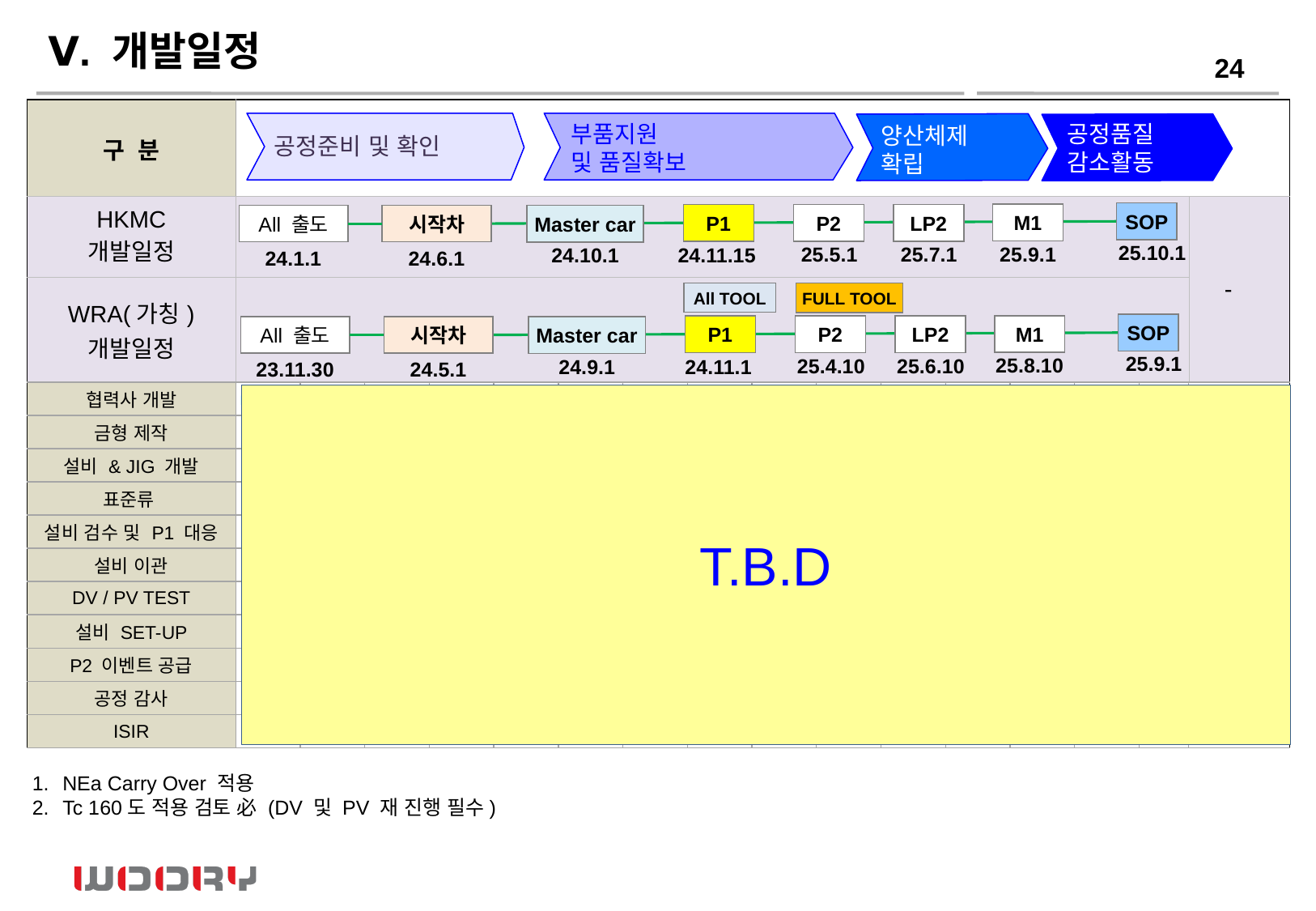

Ⅴ. 개발일정
| 구 분 |  |  |  |  |  |  |  |  |  |  |  |  |  |  |  |  |
| --- | --- | --- | --- | --- | --- | --- | --- | --- | --- | --- | --- | --- | --- | --- | --- | --- |
| HKMC 개발일정 |  |  |  |  |  |  |  |  |  |  |  |  |  |  |  | - |
| WRA(가칭) 개발일정 |  |  |  |  |  |  |  |  |  |  |  |  |  |  |  |  |
| 협력사 개발 |  |  |  |  |  |  |  |  |  |  |  |  |  |  |  | WRK |
| 금형 제작 |  |  |  |  |  |  |  |  |  |  |  |  |  |  |  |  |
| 설비 & JIG 개발 |  |  |  |  |  |  |  |  |  |  |  |  |  |  |  |  |
| 표준류 |  |  |  |  |  |  |  |  |  |  |  |  |  |  |  |  |
| 설비 검수 및 P1 대응 |  |  |  |  |  |  |  |  |  |  |  |  |  |  |  |  |
| 설비 이관 |  |  |  |  |  |  |  |  |  |  |  |  |  |  |  |  |
| DV / PV TEST |  |  |  |  |  |  |  |  |  |  |  |  |  |  |  |  |
| 설비 SET-UP |  |  |  |  |  |  |  |  |  |  |  |  |  |  |  | WRA |
| P2 이벤트 공급 |  |  |  |  |  |  |  |  |  |  |  |  |  |  |  |  |
| 공정 감사 |  |  |  |  |  |  |  |  |  |  |  |  |  |  |  |  |
| ISIR |  |  |  |  |  |  |  |  |  |  |  |  |  |  |  |  |
공정품질
감소활동

부품지원
및 품질확보

공정준비 및 확인

양산체제
확립
SOP
M1
P1
P2
LP2
All 출도
시작차
Master car
25.10.1
25.9.1
25.7.1
25.5.1
24.10.1
24.11.15
24.1.1
24.6.1
All TOOL
FULL TOOL
SOP
M1
P1
P2
LP2
All 출도
시작차
Master car
25.9.1
25.8.10
25.6.10
25.4.10
24.9.1
24.11.1
23.11.30
24.5.1
23.11.30
T.B.D

7/15

8/30

8/30

9/15

 신차품질
24.3.31
DV
PV

 11/05

 11/15

P1 : 9/10(WRK)
 11/10

NEa Carry Over 적용
Tc 160도 적용 검토 必 (DV 및 PV 재 진행 필수)